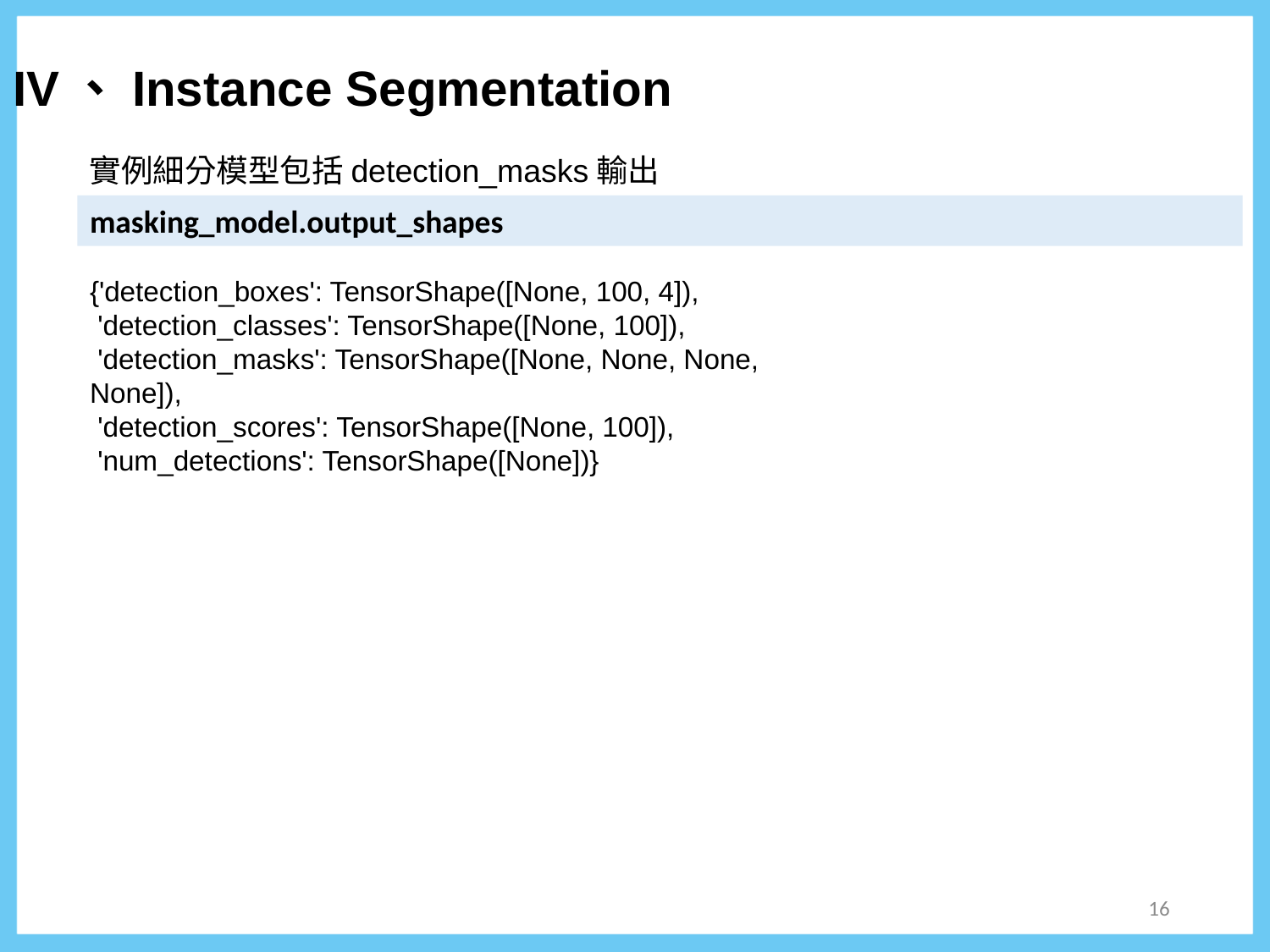

IV、Instance Segmentation
實例細分模型包括detection_masks輸出
masking_model.output_shapes
{'detection_boxes': TensorShape([None, 100, 4]),
 'detection_classes': TensorShape([None, 100]),
 'detection_masks': TensorShape([None, None, None, None]),
 'detection_scores': TensorShape([None, 100]),
 'num_detections': TensorShape([None])}
16